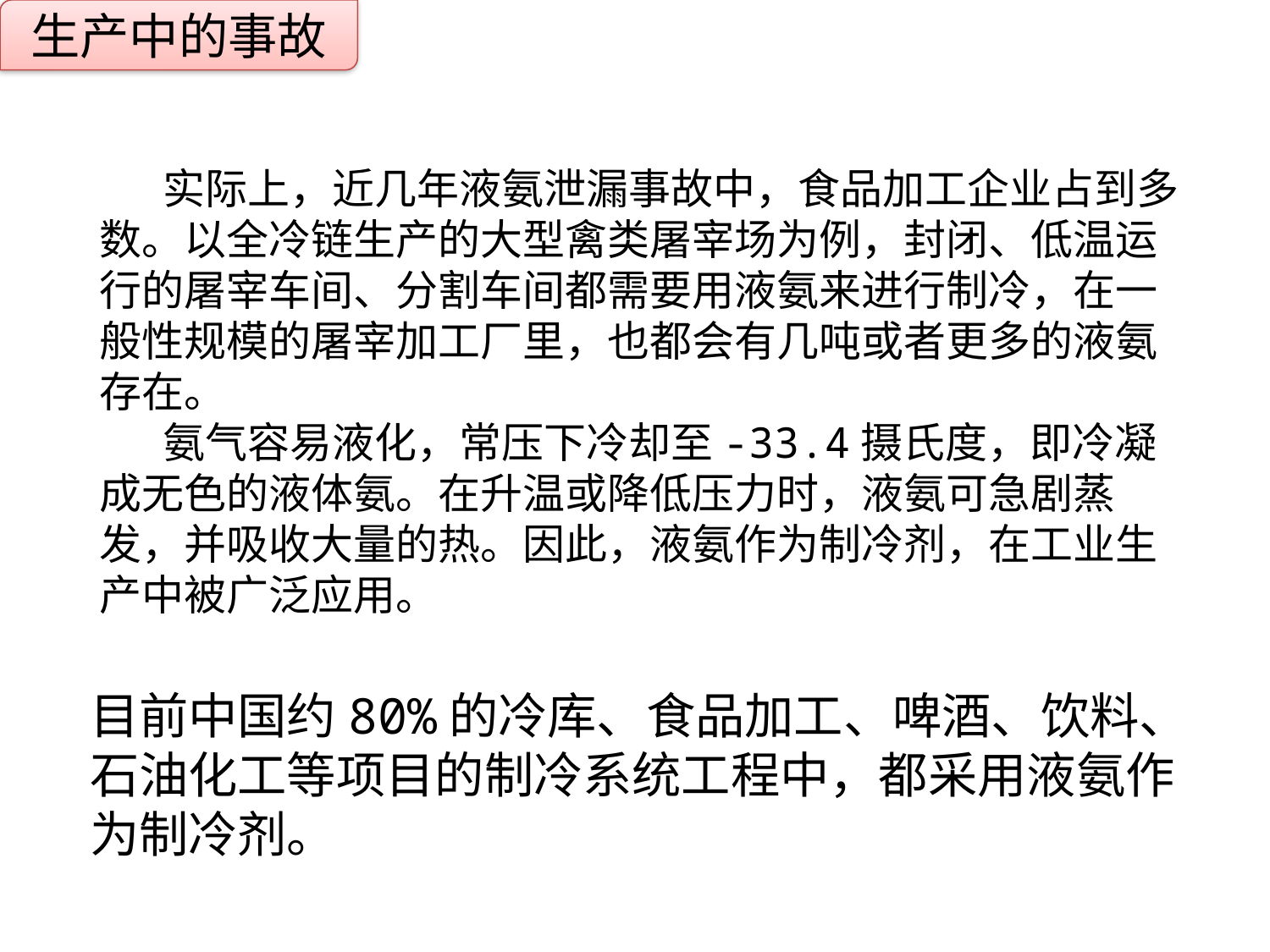

生产中的事故
实际上，近几年液氨泄漏事故中，食品加工企业占到多数。以全冷链生产的大型禽类屠宰场为例，封闭、低温运行的屠宰车间、分割车间都需要用液氨来进行制冷，在一般性规模的屠宰加工厂里，也都会有几吨或者更多的液氨存在。
氨气容易液化，常压下冷却至-33.4摄氏度，即冷凝成无色的液体氨。在升温或降低压力时，液氨可急剧蒸发，并吸收大量的热。因此，液氨作为制冷剂，在工业生产中被广泛应用。
点击添加文本
点击添加文本
点击添加文本
目前中国约80%的冷库、食品加工、啤酒、饮料、石油化工等项目的制冷系统工程中，都采用液氨作为制冷剂。
点击添加文本